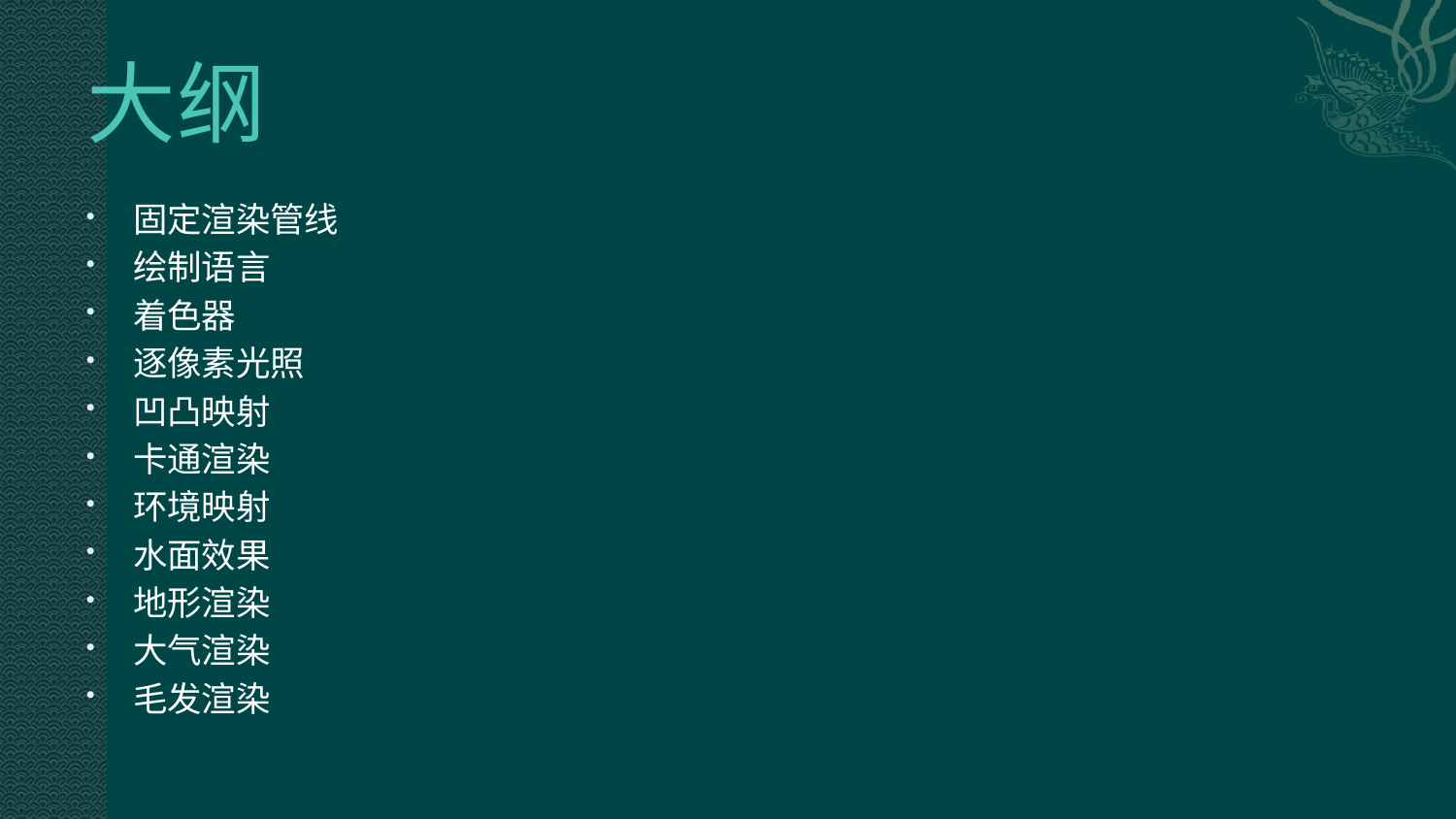

# 大纲
固定渲染管线
绘制语言
着色器
逐像素光照
凹凸映射
卡通渲染
环境映射
水面效果
地形渲染
大气渲染
毛发渲染